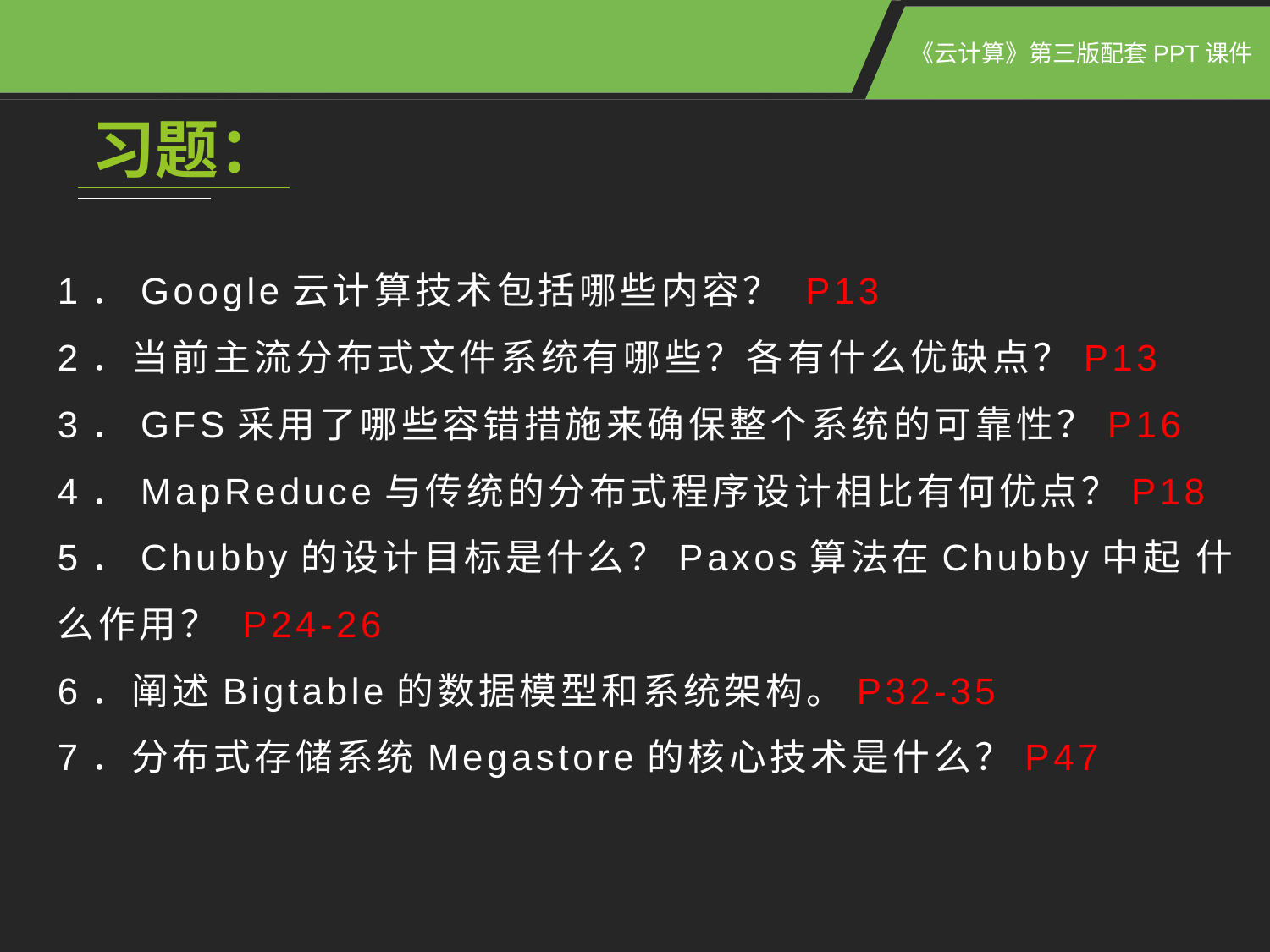

习题：
1．Google云计算技术包括哪些内容？ P13
2．当前主流分布式文件系统有哪些？各有什么优缺点？P13
3．GFS采用了哪些容错措施来确保整个系统的可靠性？P16
4．MapReduce与传统的分布式程序设计相比有何优点？P18
5．Chubby的设计目标是什么？Paxos算法在Chubby中起 什么作用？ P24-26
6．阐述Bigtable的数据模型和系统架构。P32-35
7．分布式存储系统Megastore的核心技术是什么？P47